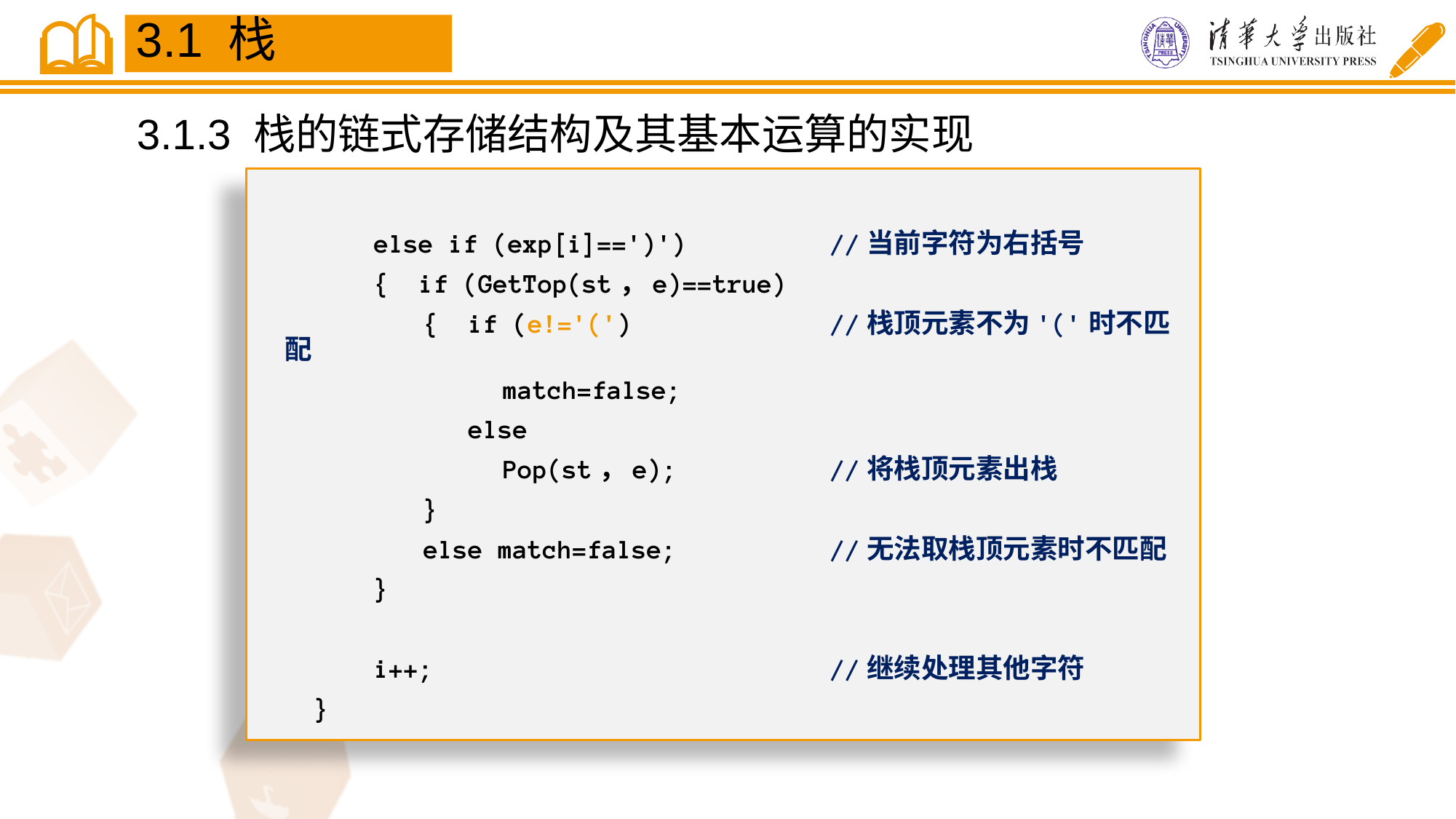

3.1 栈
3.1.3 栈的链式存储结构及其基本运算的实现

      else if (exp[i]==')') 		//当前字符为右括号
      {  if (GetTop(st，e)==true)
	  {  if (e!='(')	   	//栈顶元素不为'('时不匹配
		match=false;
	     else
		Pop(st，e);    	//将栈顶元素出栈
	  }
	  else match=false;  		//无法取栈顶元素时不匹配
      }

      i++;				//继续处理其他字符
  }